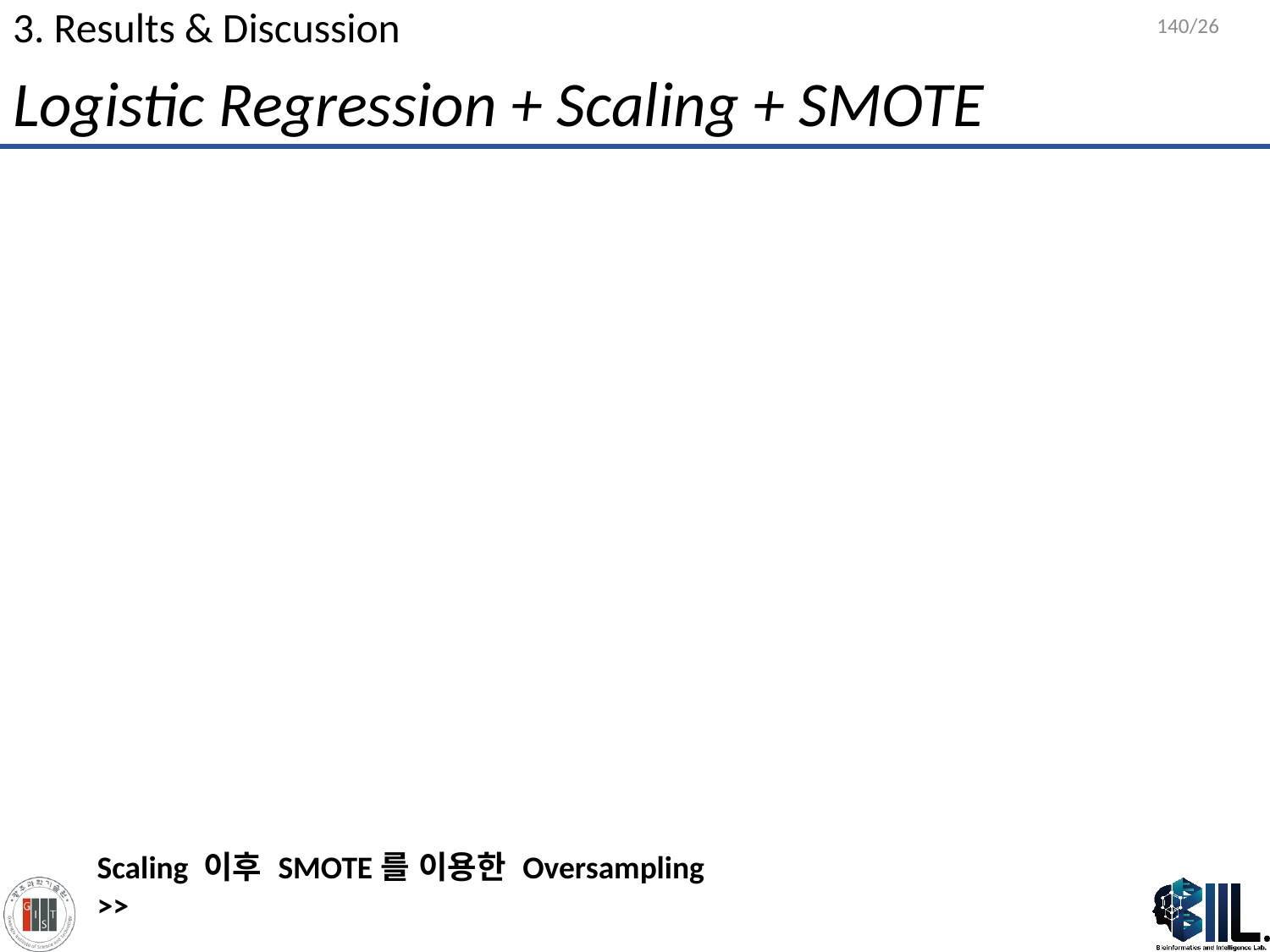

140/26
# 3. Results & Discussion
Logistic Regression + Scaling + SMOTE
Scaling 이후 SMOTE를 이용한 Oversampling
>>